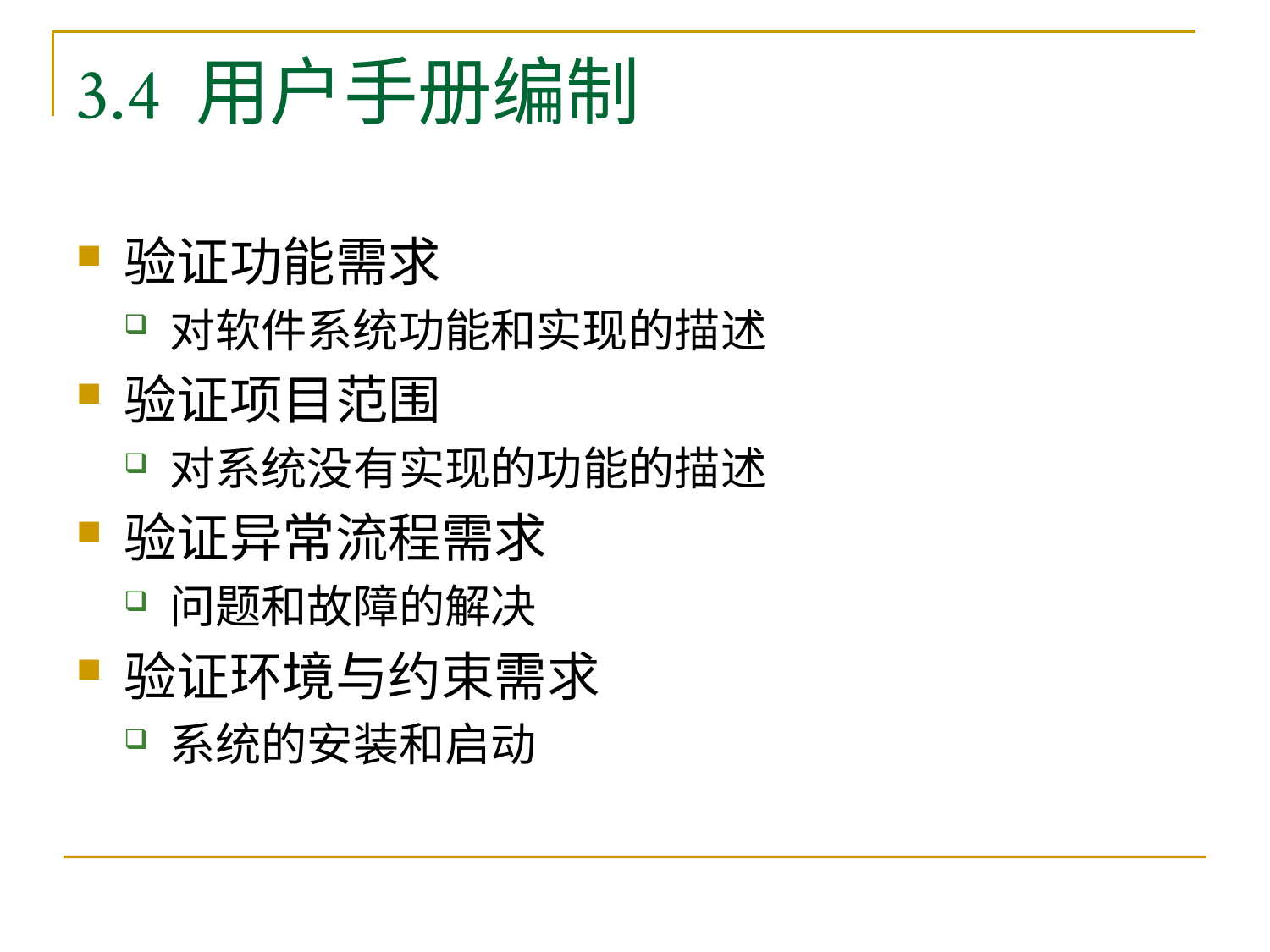

# 3.4 用户手册编制
验证功能需求
对软件系统功能和实现的描述
验证项目范围
对系统没有实现的功能的描述
验证异常流程需求
问题和故障的解决
验证环境与约束需求
系统的安装和启动